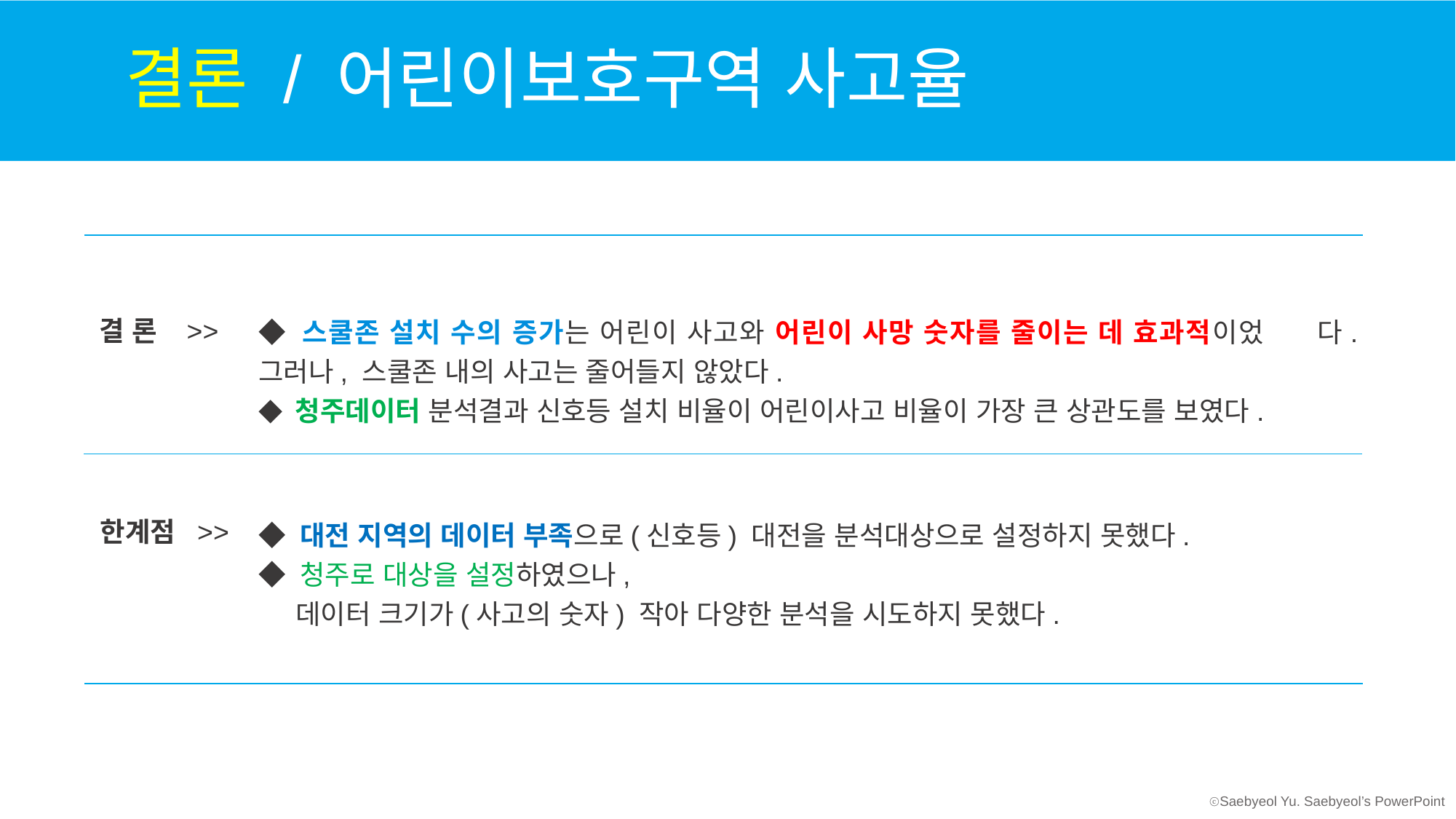

결론 / 어린이보호구역 사고율
Part 1
제목을 입력하세요
◆ 스쿨존 설치 수의 증가는 어린이 사고와 어린이 사망 숫자를 줄이는 데 효과적이었      다. 그러나, 스쿨존 내의 사고는 줄어들지 않았다.
◆ 청주데이터 분석결과 신호등 설치 비율이 어린이사고 비율이 가장 큰 상관도를 보였다.
 결 론   >>
◆ 대전 지역의 데이터 부족으로(신호등) 대전을 분석대상으로 설정하지 못했다.
◆ 청주로 대상을 설정하였으나,
    데이터 크기가(사고의 숫자) 작아 다양한 분석을 시도하지 못했다.
 한계점  >>